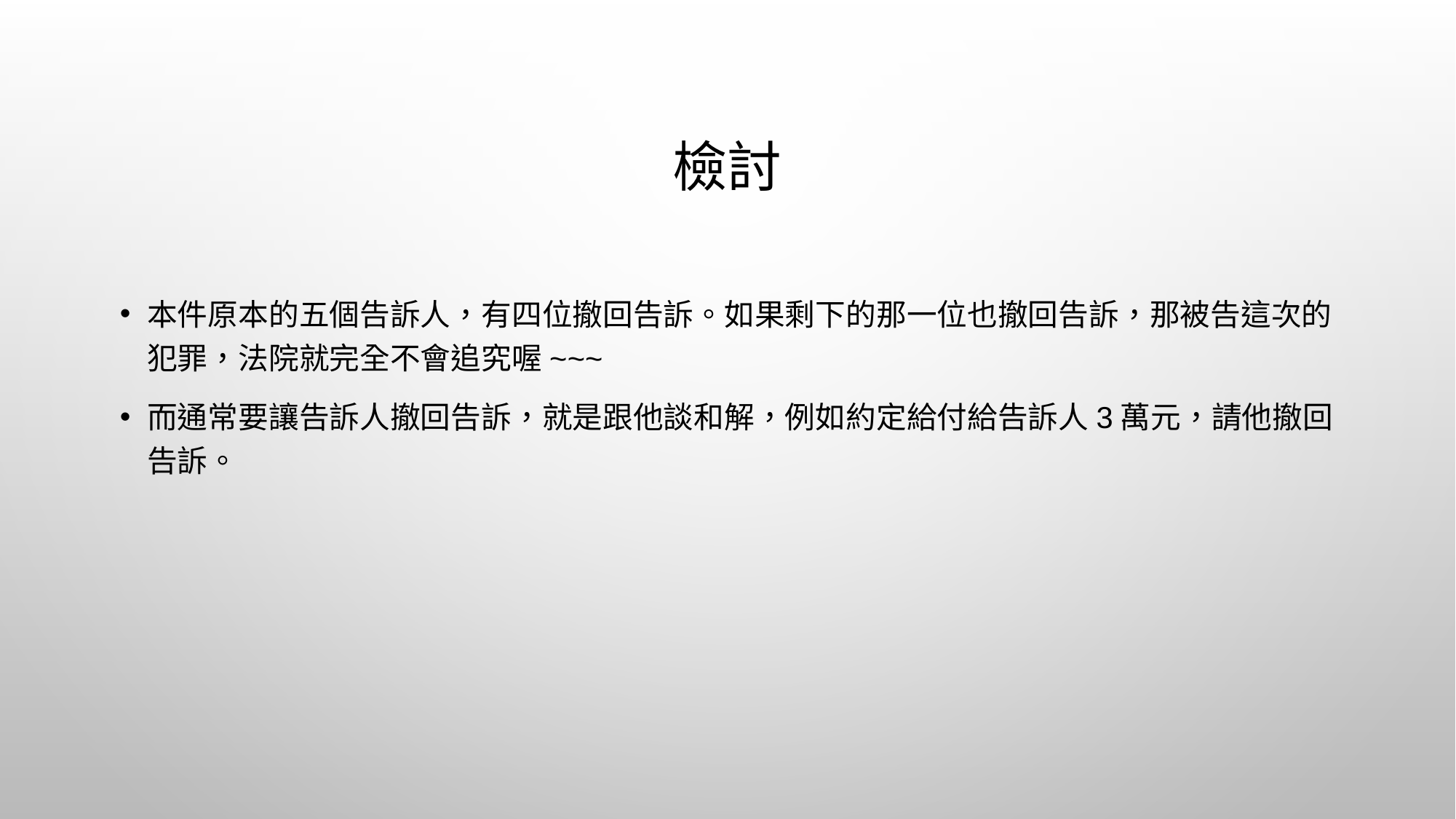

# 檢討
本件原本的五個告訴人，有四位撤回告訴。如果剩下的那一位也撤回告訴，那被告這次的犯罪，法院就完全不會追究喔~~~
而通常要讓告訴人撤回告訴，就是跟他談和解，例如約定給付給告訴人3萬元，請他撤回告訴。